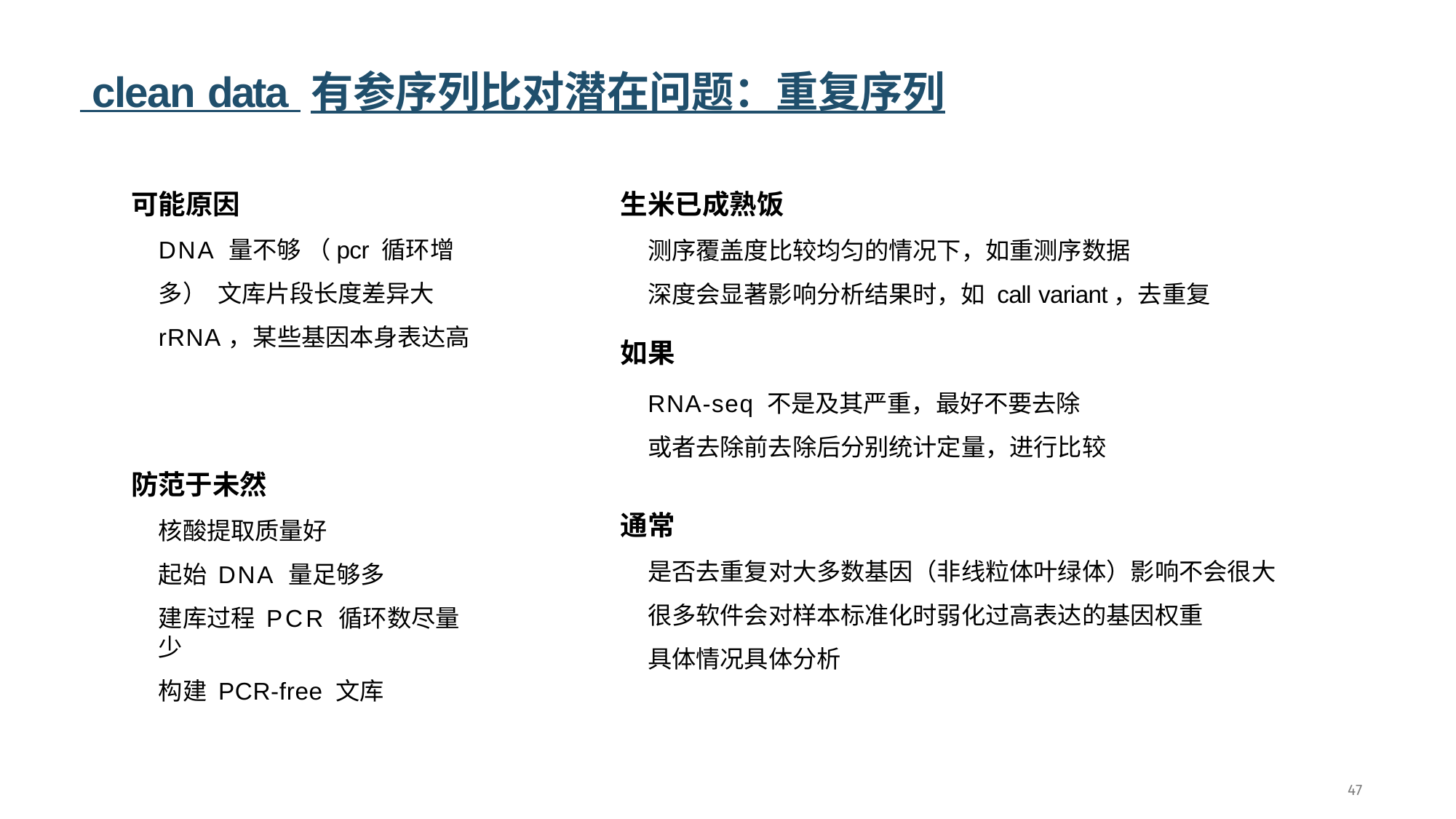

# clean data 有参序列比对潜在问题：重复序列
可能原因
DNA 量不够 （pcr 循环增多）  文库片段长度差异大 rRNA，某些基因本身表达高
生米已成熟饭
测序覆盖度比较均匀的情况下，如重测序数据
深度会显著影响分析结果时，如 call variant，去重复
如果
RNA-seq 不是及其严重，最好不要去除
或者去除前去除后分别统计定量，进行比较

通常
是否去重复对大多数基因（非线粒体叶绿体）影响不会很大 很多软件会对样本标准化时弱化过高表达的基因权重
具体情况具体分析
防范于未然
核酸提取质量好
起始 DNA 量足够多
建库过程 PCR 循环数尽量少
构建 PCR-free 文库
47